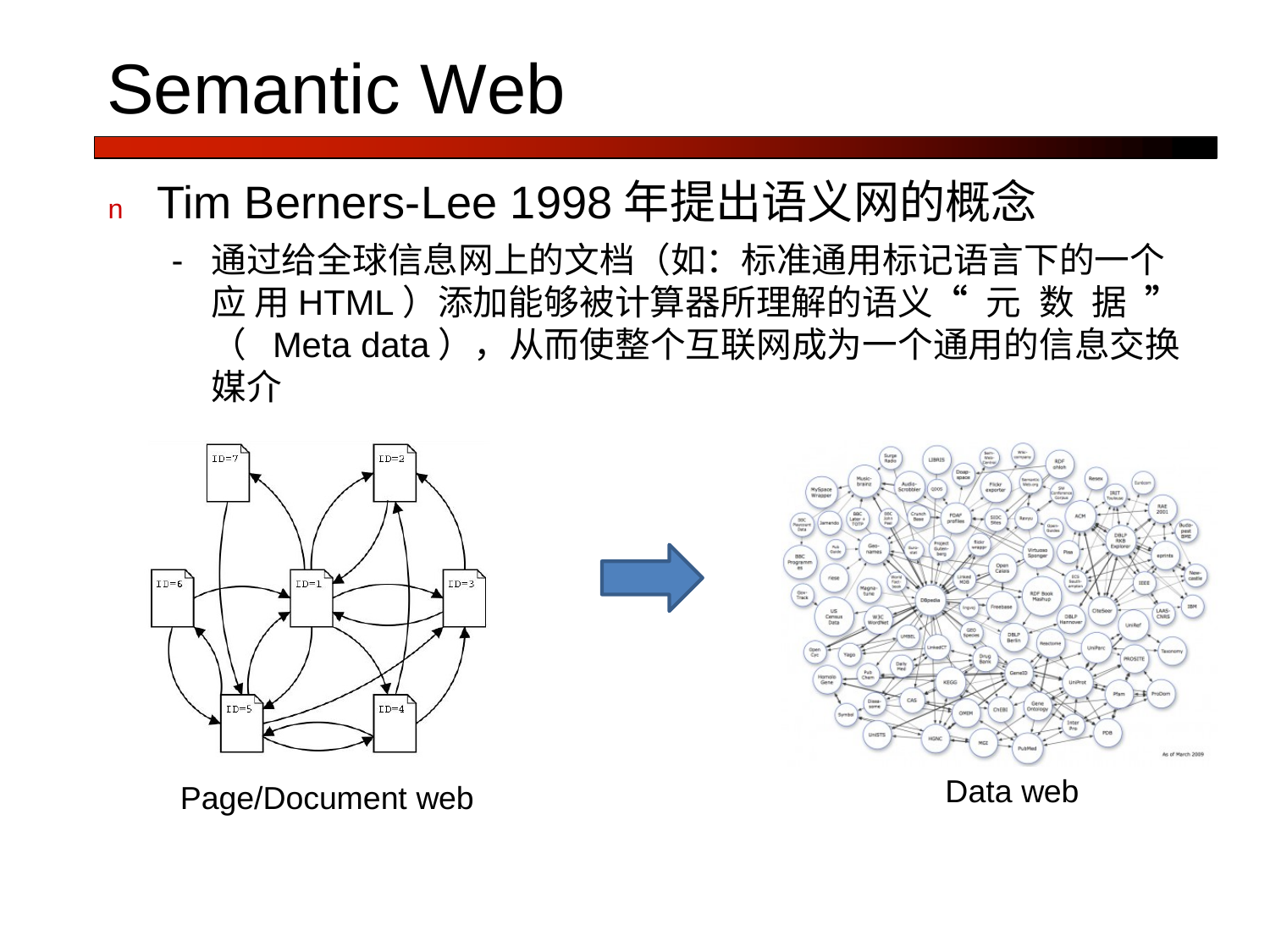

# Semantic Web

n	Tim Berners-Lee 1998年提出语义网的概念

-	通过给全球信息网上的文档（如：标准通用标记语言下的一个应 用HTML）添加能够被计算器所理解的语义“元数据”（Meta data），从而使整个互联网成为一个通用的信息交换媒介

Data web
Page/Document web